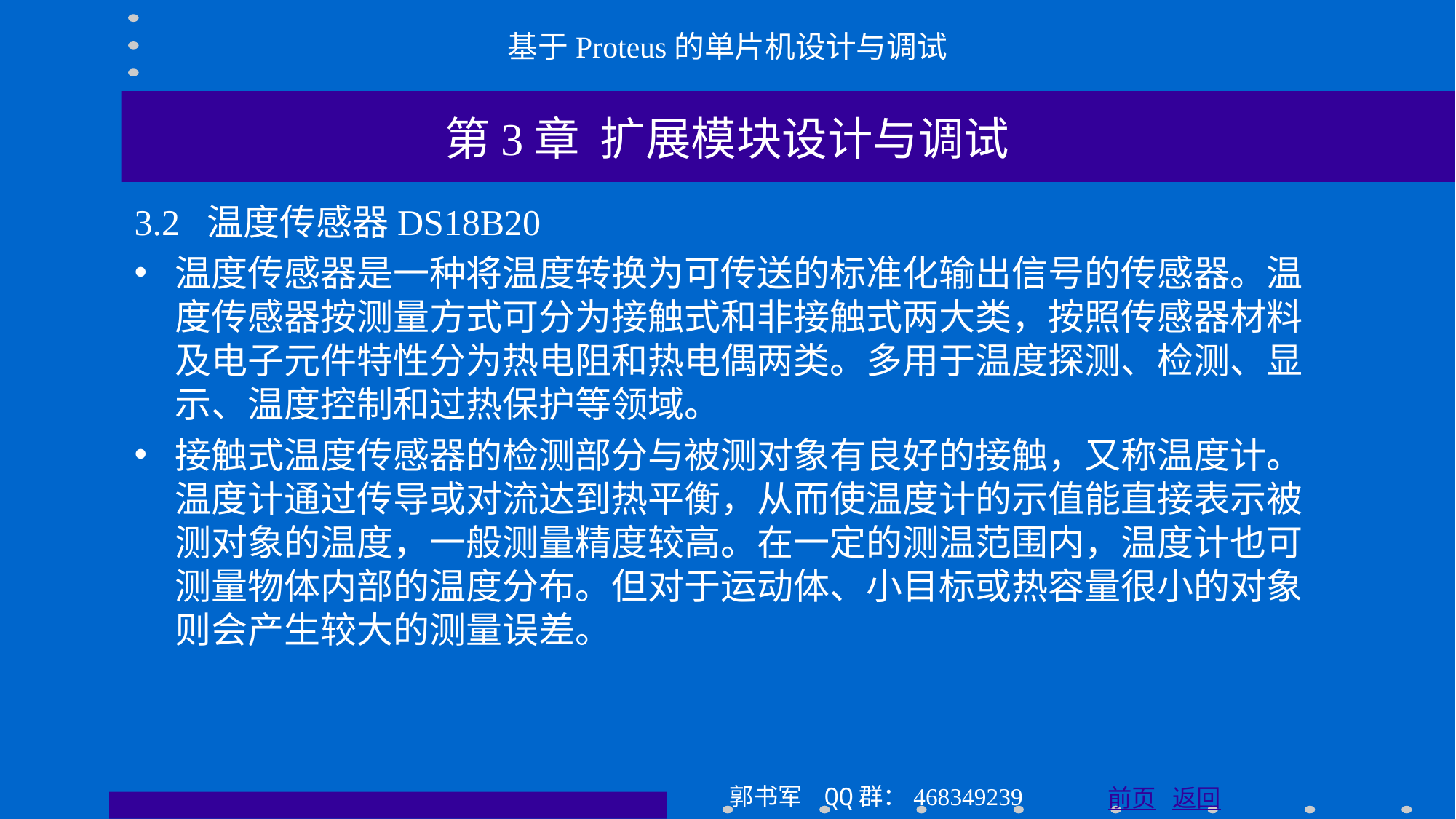

基于Proteus的单片机设计与调试
第3章  扩展模块设计与调试
3.2  温度传感器DS18B20
温度传感器是一种将温度转换为可传送的标准化输出信号的传感器。温度传感器按测量方式可分为接触式和非接触式两大类，按照传感器材料及电子元件特性分为热电阻和热电偶两类。多用于温度探测、检测、显示、温度控制和过热保护等领域。
接触式温度传感器的检测部分与被测对象有良好的接触，又称温度计。温度计通过传导或对流达到热平衡，从而使温度计的示值能直接表示被测对象的温度，一般测量精度较高。在一定的测温范围内，温度计也可测量物体内部的温度分布。但对于运动体、小目标或热容量很小的对象则会产生较大的测量误差。

郭书军   QQ群：468349239
前页   返回